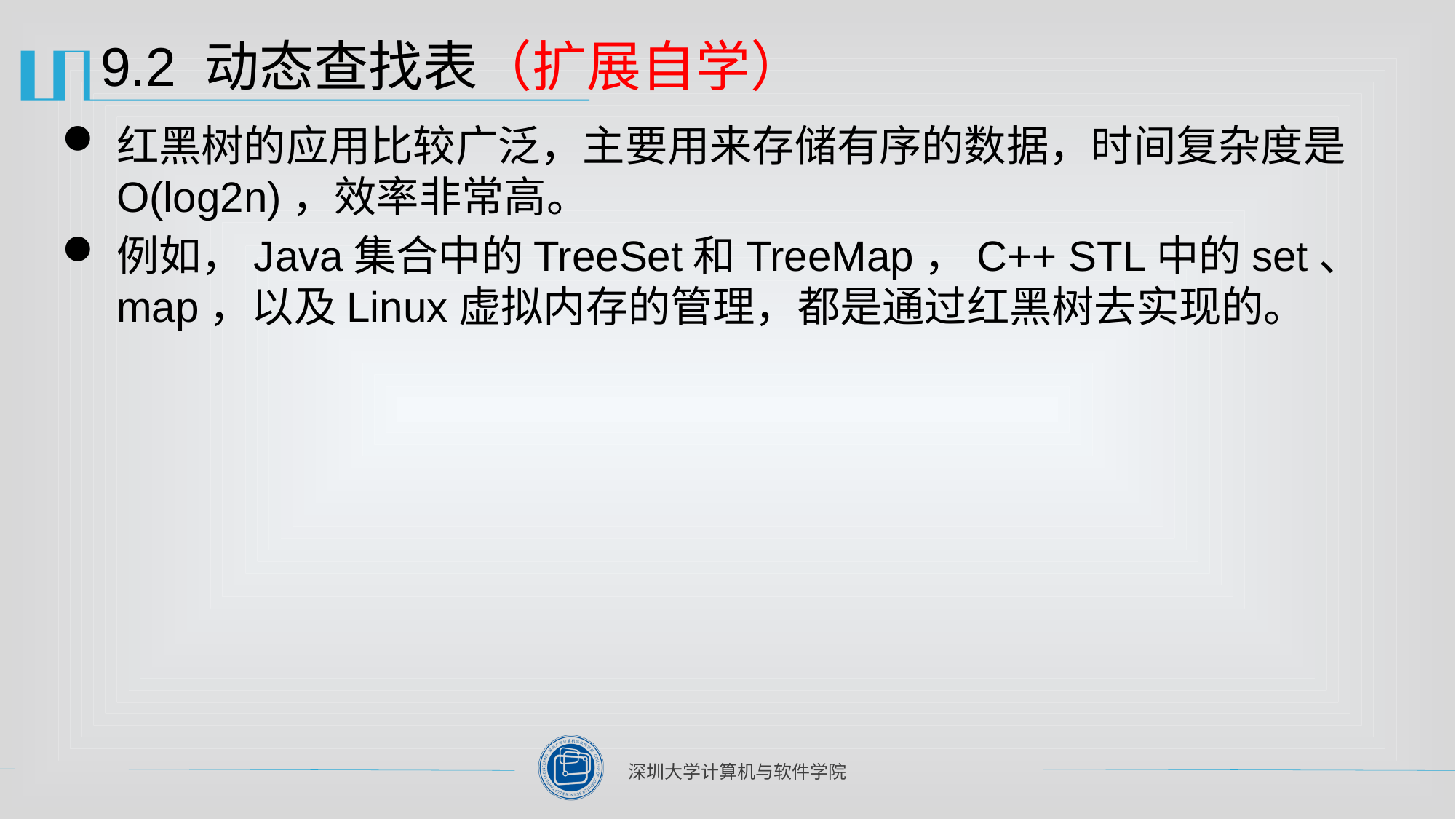

# 9.2 动态查找表（扩展自学）
红黑树的应用比较广泛，主要用来存储有序的数据，时间复杂度是O(log2n)，效率非常高。
例如，Java集合中的TreeSet和TreeMap，C++ STL中的set、map，以及Linux虚拟内存的管理，都是通过红黑树去实现的。

106